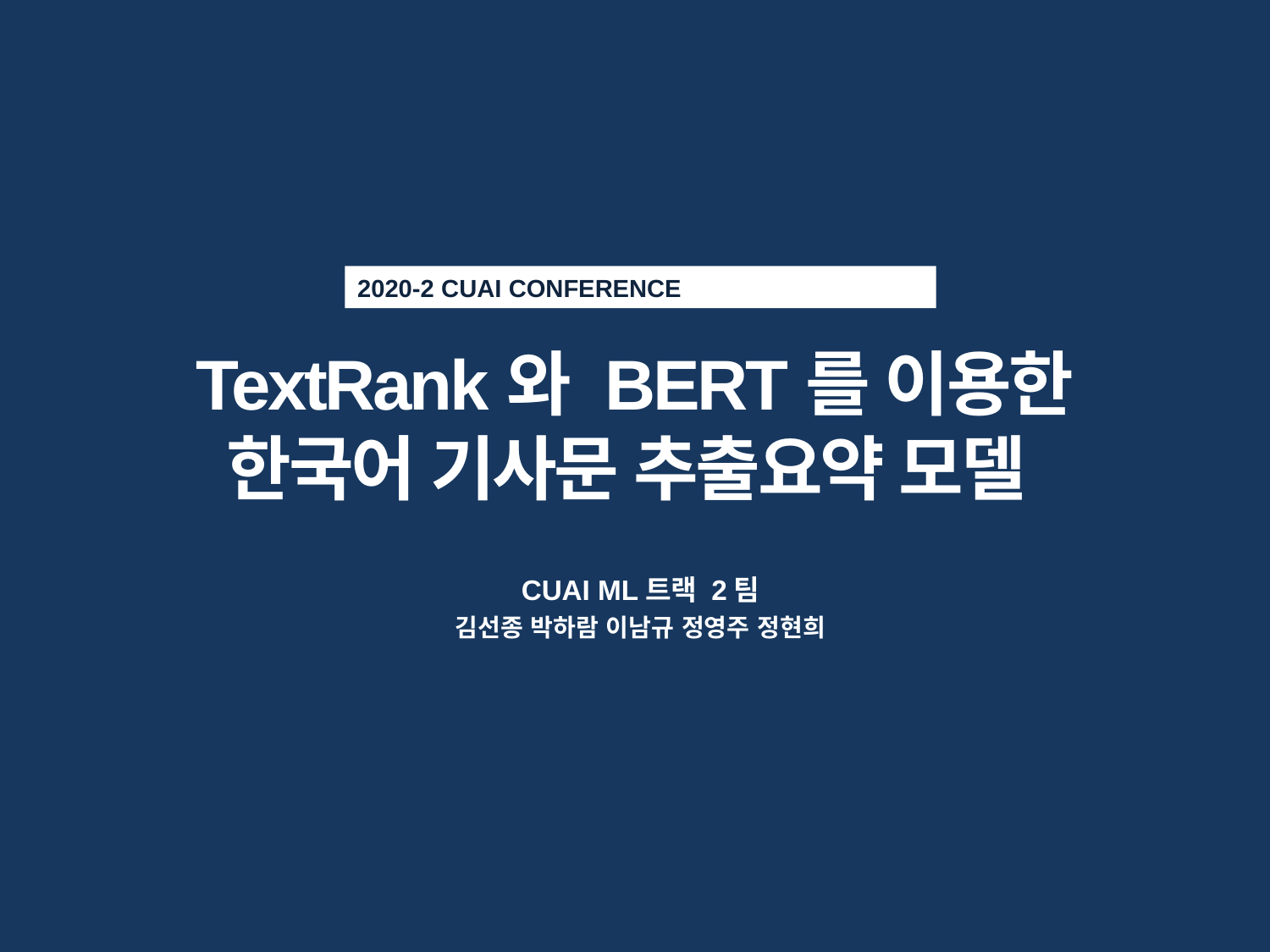

2020-2 CUAI CONFERENCE
TextRank와 BERT를 이용한
한국어 기사문 추출요약 모델
CUAI ML트랙 2팀

김선종 박하람 이남규 정영주 정현희